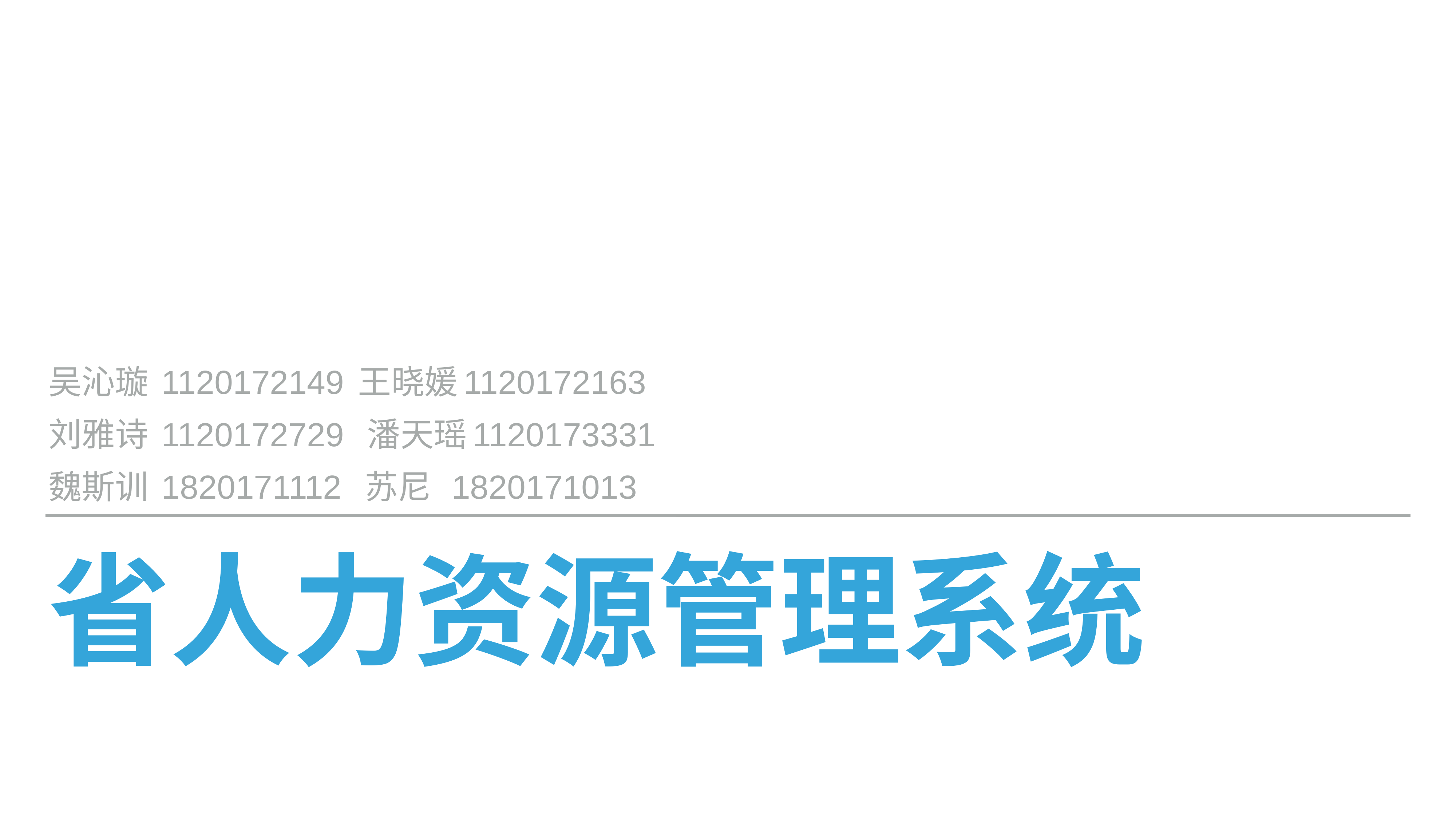

吴沁璇 1120172149 王晓媛1120172163
刘雅诗 1120172729  潘天瑶1120173331
魏斯训 1820171112  苏尼  1820171013
# 省人力资源管理系统